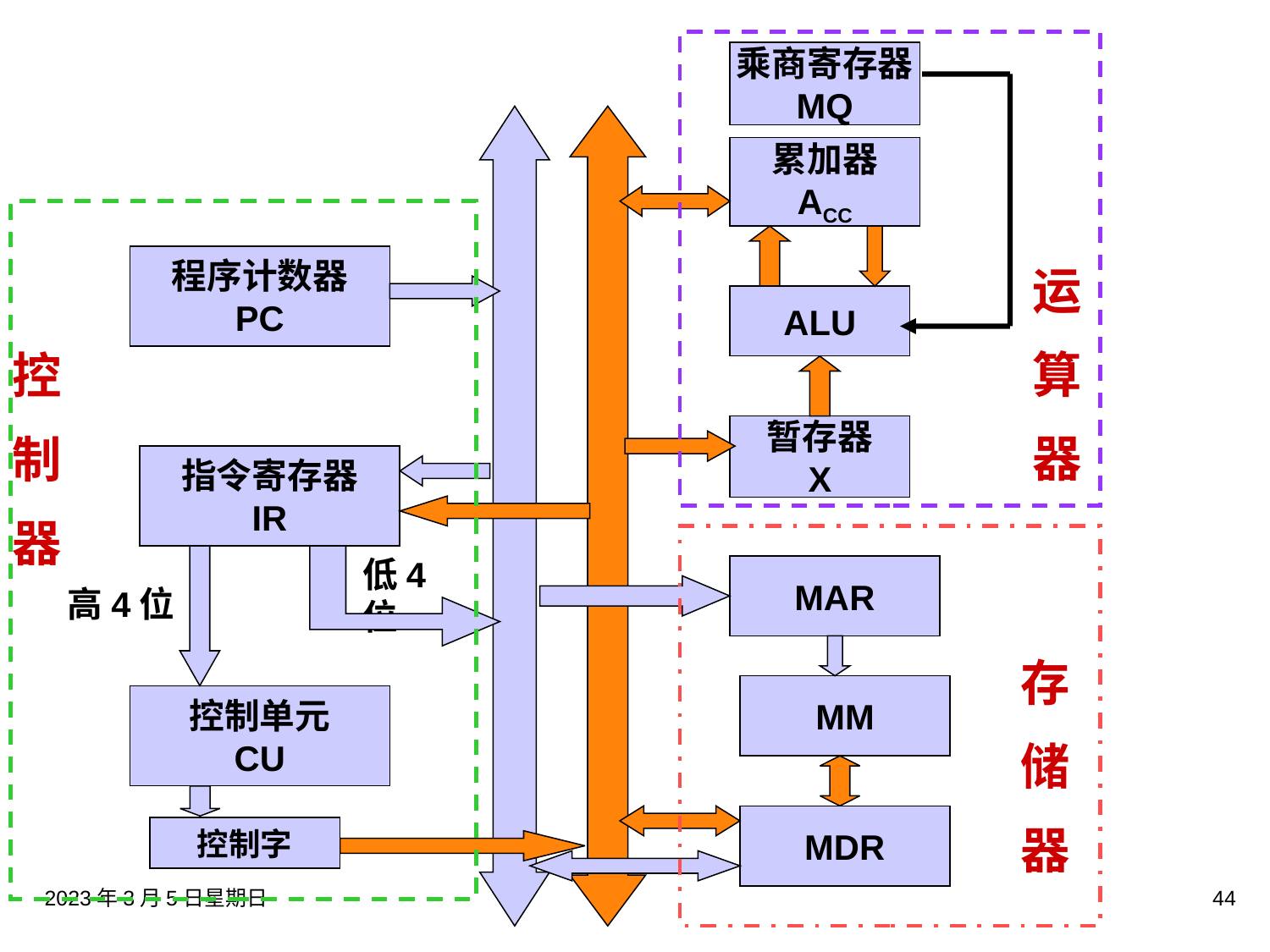

乘商寄存器
MQ

累加器
ACC

程序计数器
PC
运
算
器

ALU
控
制
器

暂存器
X

指令寄存器
IR

低4位
MAR

高4位

存
储
器
MM
控制单元
CU

MDR
控制字

2023年3月5日星期日
44